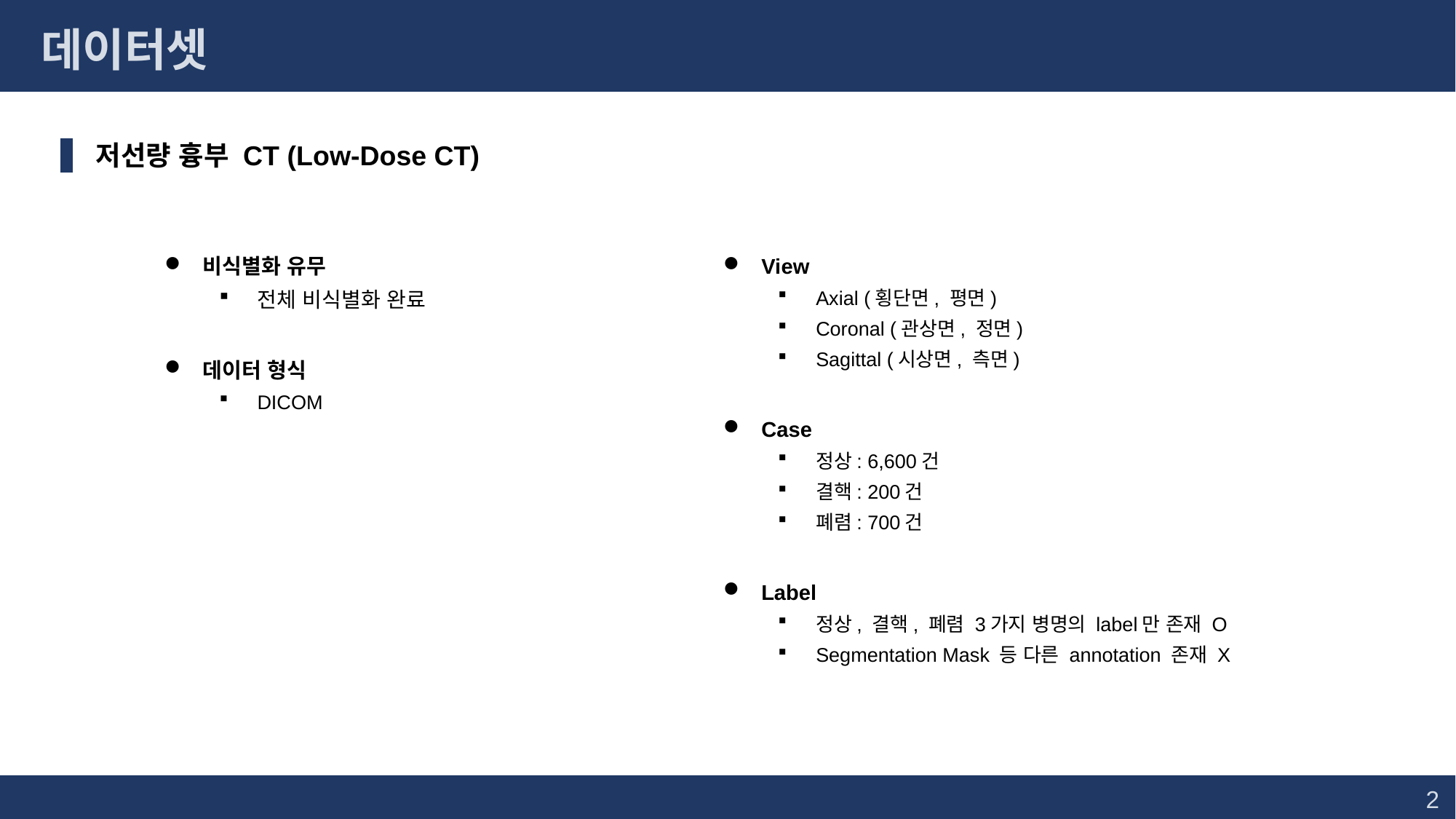

데이터셋
 저선량 흉부 CT (Low-Dose CT)

View
Axial (횡단면, 평면)
Coronal (관상면, 정면)
Sagittal (시상면, 측면)

Case
정상: 6,600건
결핵: 200건
폐렴: 700건

Label
정상, 결핵, 폐렴 3가지 병명의 label만 존재 O
Segmentation Mask 등 다른 annotation 존재 X

비식별화 유무
전체 비식별화 완료

데이터 형식
DICOM
2